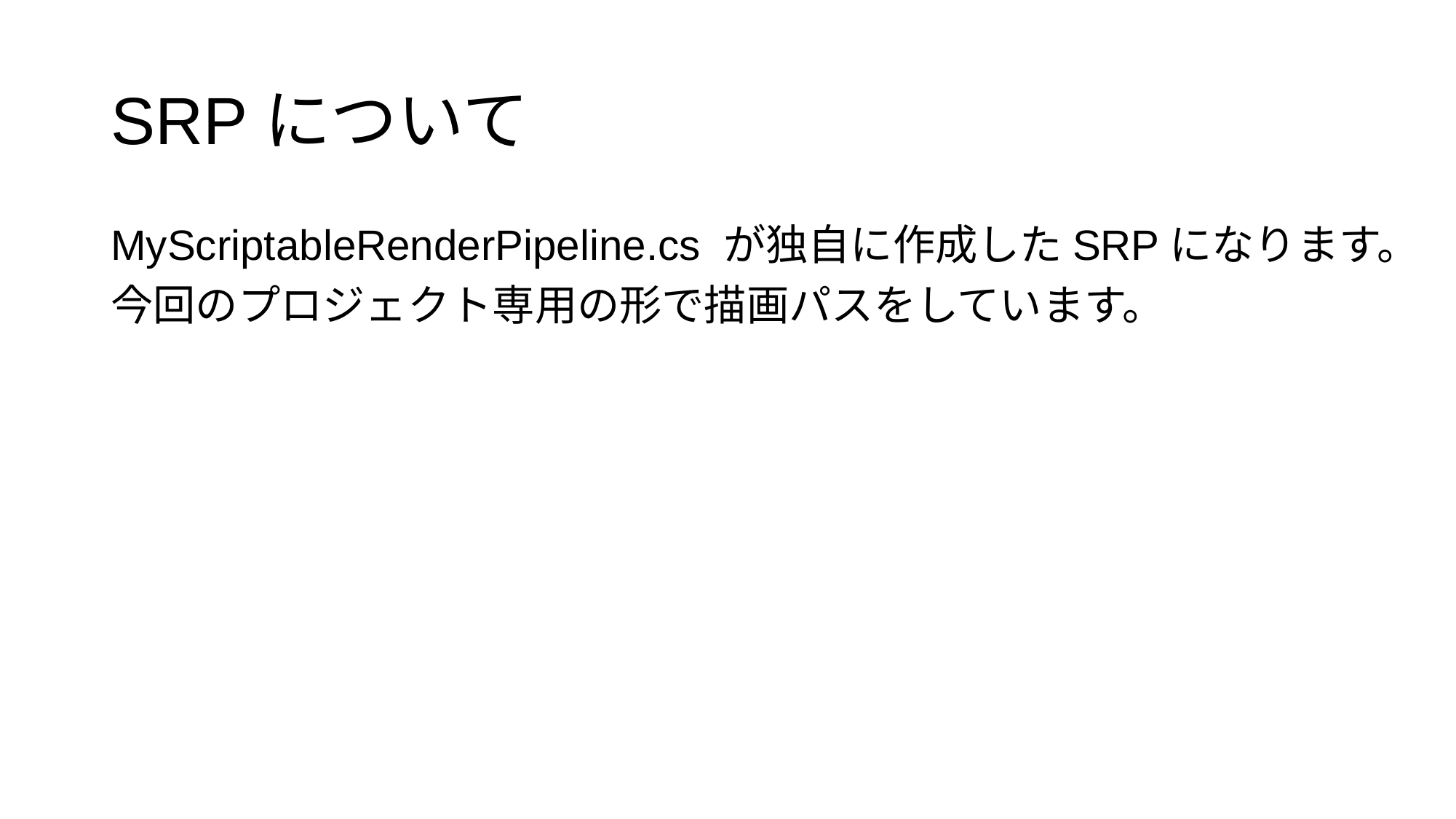

# SRPについて
MyScriptableRenderPipeline.cs が独自に作成したSRPになります。
今回のプロジェクト専用の形で描画パスをしています。